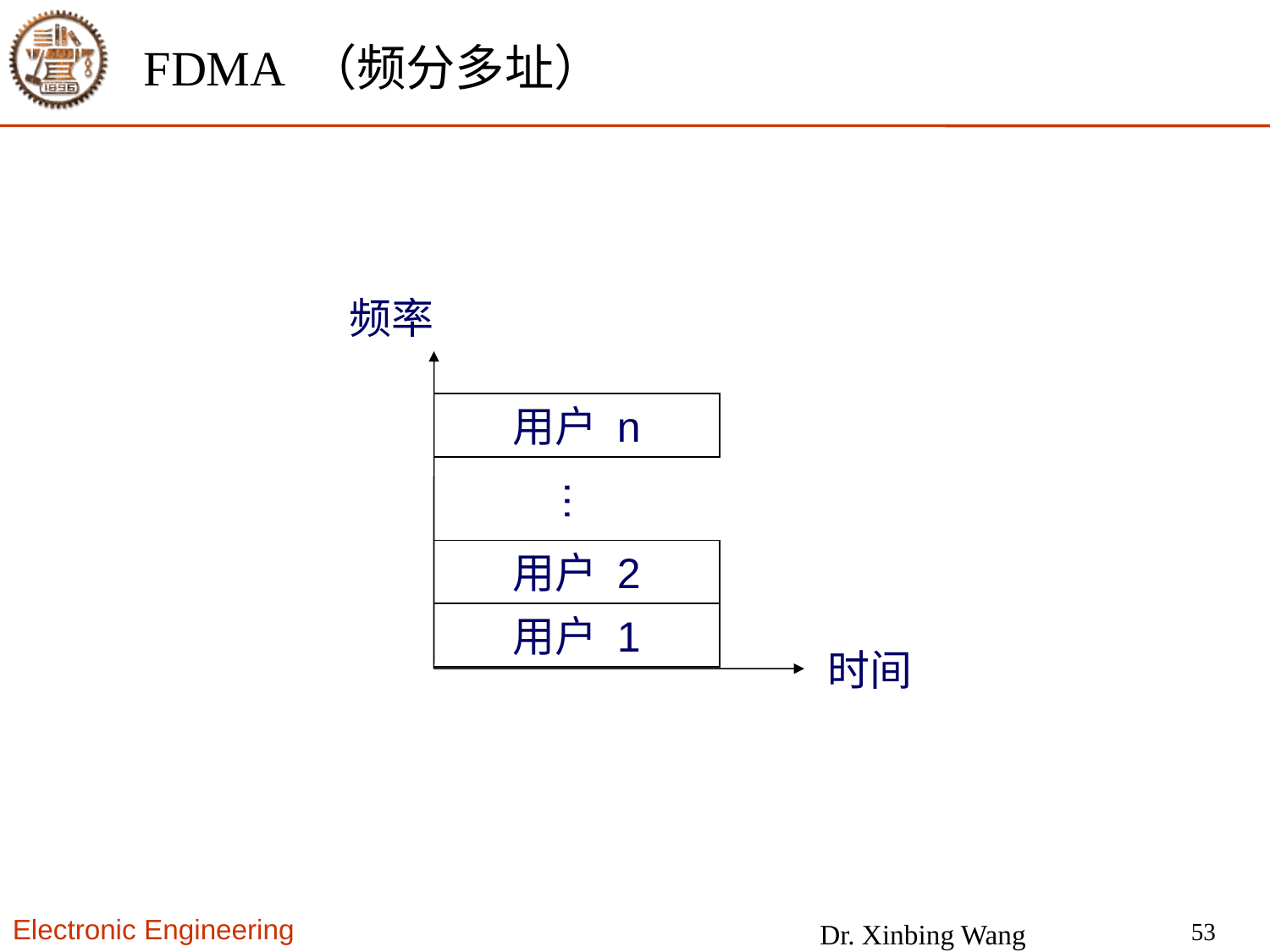

# FDMA （频分多址）
频率

用户 n
…
用户 2
用户 1
时间

53
Dr. Xinbing Wang